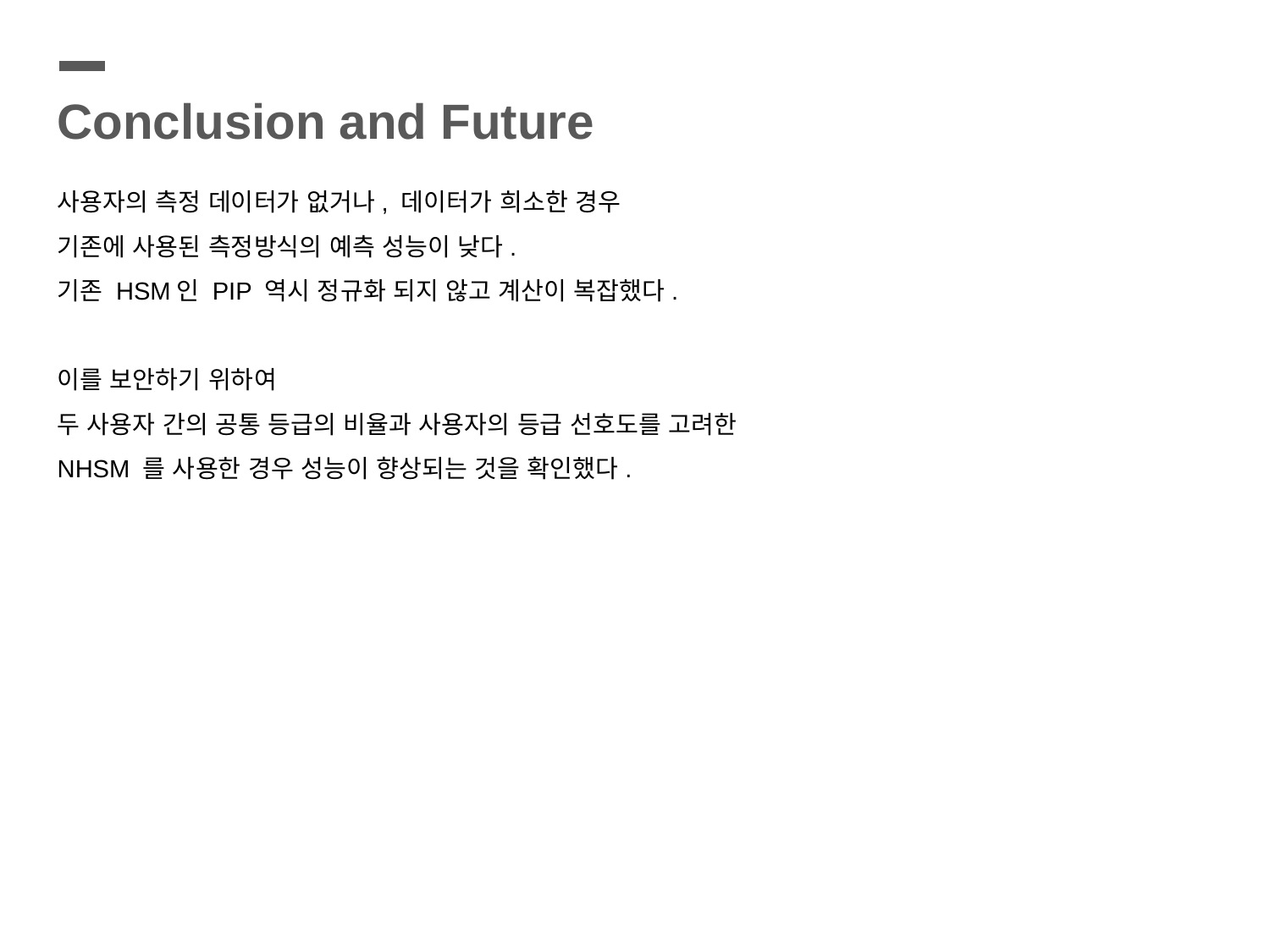

Conclusion and Future
사용자의 측정 데이터가 없거나, 데이터가 희소한 경우
기존에 사용된 측정방식의 예측 성능이 낮다.
기존 HSM인 PIP 역시 정규화 되지 않고 계산이 복잡했다.

이를 보안하기 위하여
두 사용자 간의 공통 등급의 비율과 사용자의 등급 선호도를 고려한
NHSM 를 사용한 경우 성능이 향상되는 것을 확인했다.